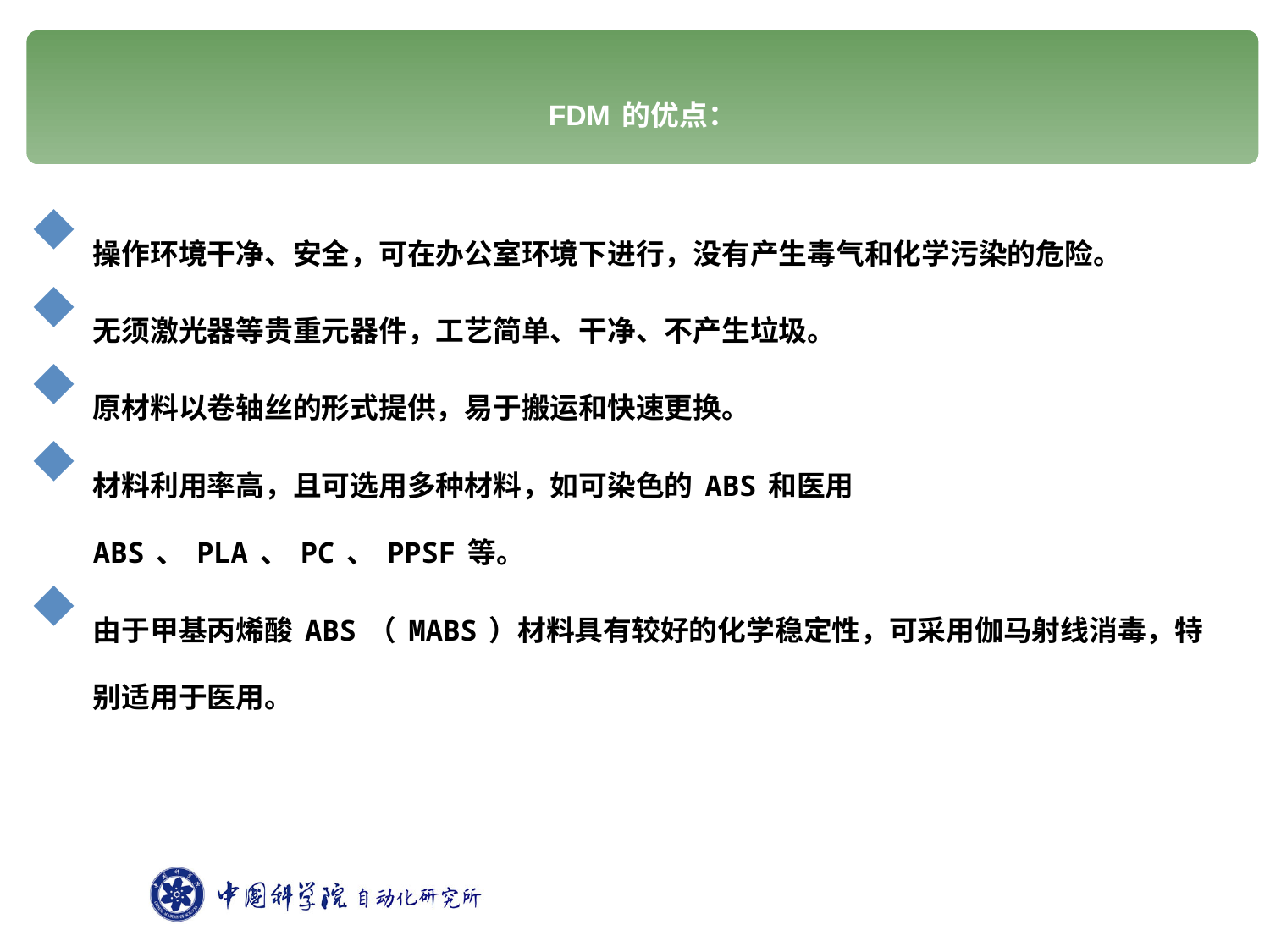

FDM的优点：
操作环境干净、安全，可在办公室环境下进行，没有产生毒气和化学污染的危险。
无须激光器等贵重元器件，工艺简单、干净、不产生垃圾。
原材料以卷轴丝的形式提供，易于搬运和快速更换。
材料利用率高，且可选用多种材料，如可染色的ABS和医用ABS、PLA、PC、PPSF等。
由于甲基丙烯酸ABS（MABS）材料具有较好的化学稳定性，可采用伽马射线消毒，特别适用于医用。